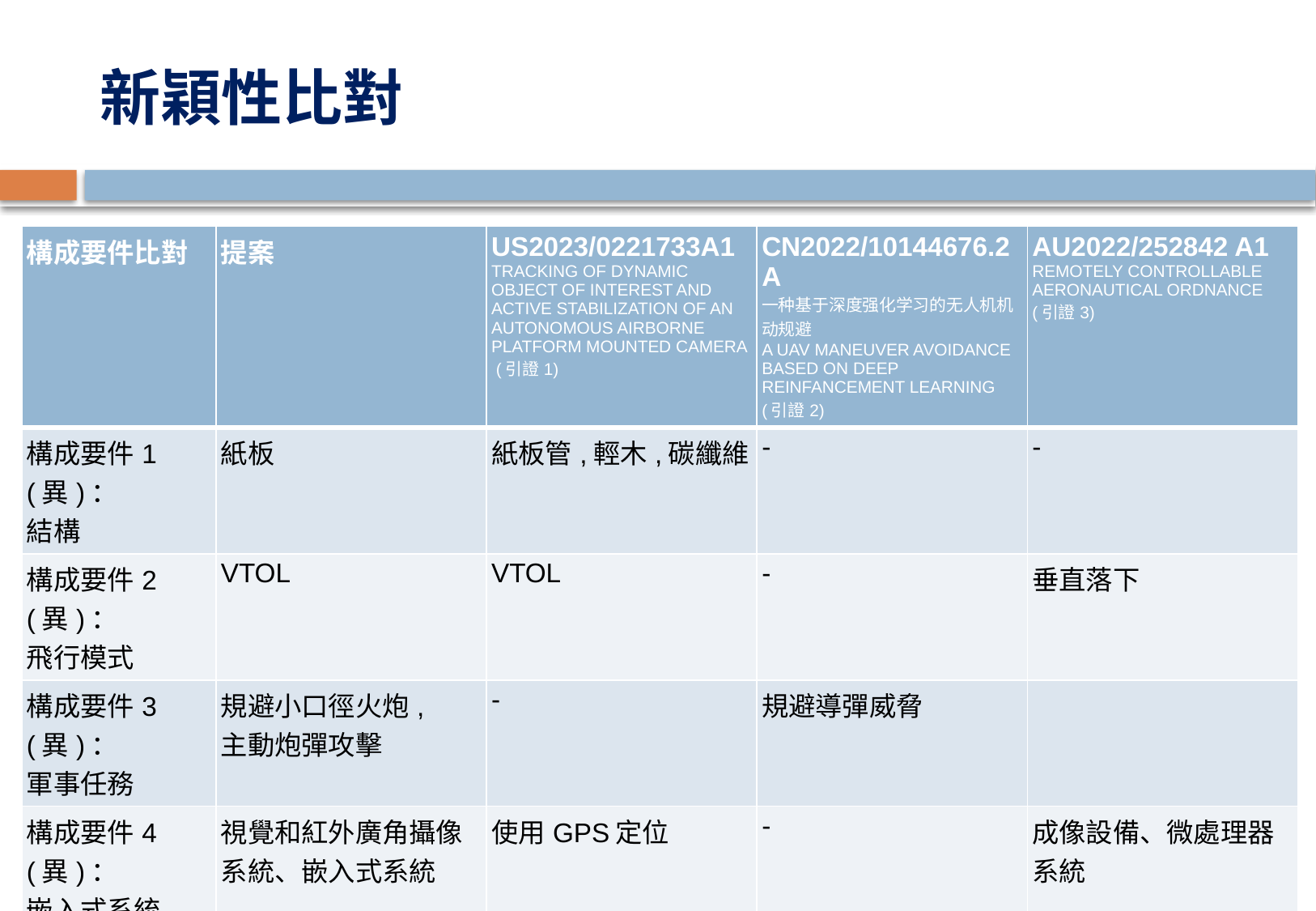

# 新穎性比對
| 構成要件比對 | 提案 | US2023/0221733A1 TRACKING OF DYNAMIC OBJECT OF INTEREST AND ACTIVE STABILIZATION OF AN AUTONOMOUS AIRBORNE PLATFORM MOUNTED CAMERA (引證1) | CN2022/10144676.2A 一种基于深度强化学习的无人机机动规避 A UAV MANEUVER AVOIDANCE BASED ON DEEP REINFANCEMENT LEARNING (引證2) | AU2022/252842 A1 REMOTELY CONTROLLABLE AERONAUTICAL ORDNANCE (引證3) |
| --- | --- | --- | --- | --- |
| 構成要件1(異)： 結構 | 紙板 | 紙板管,輕木,碳纖維 | - | - |
| 構成要件2(異)： 飛行模式 | VTOL | VTOL | - | 垂直落下 |
| 構成要件3(異)： 軍事任務 | 規避小口徑火炮, 主動炮彈攻擊 | - | 規避導彈威脅 |  |
| 構成要件4(異)： 嵌入式系統 | 視覺和紅外廣角攝像系統、嵌入式系統 | 使用GPS定位 | - | 成像設備、微處理器系統 |
| 構成要件5(異) | 混合强化學習的飛行路徑決策方法 | - | 强化學習機動規避的決策方法 | 人員遙控引導落點 |